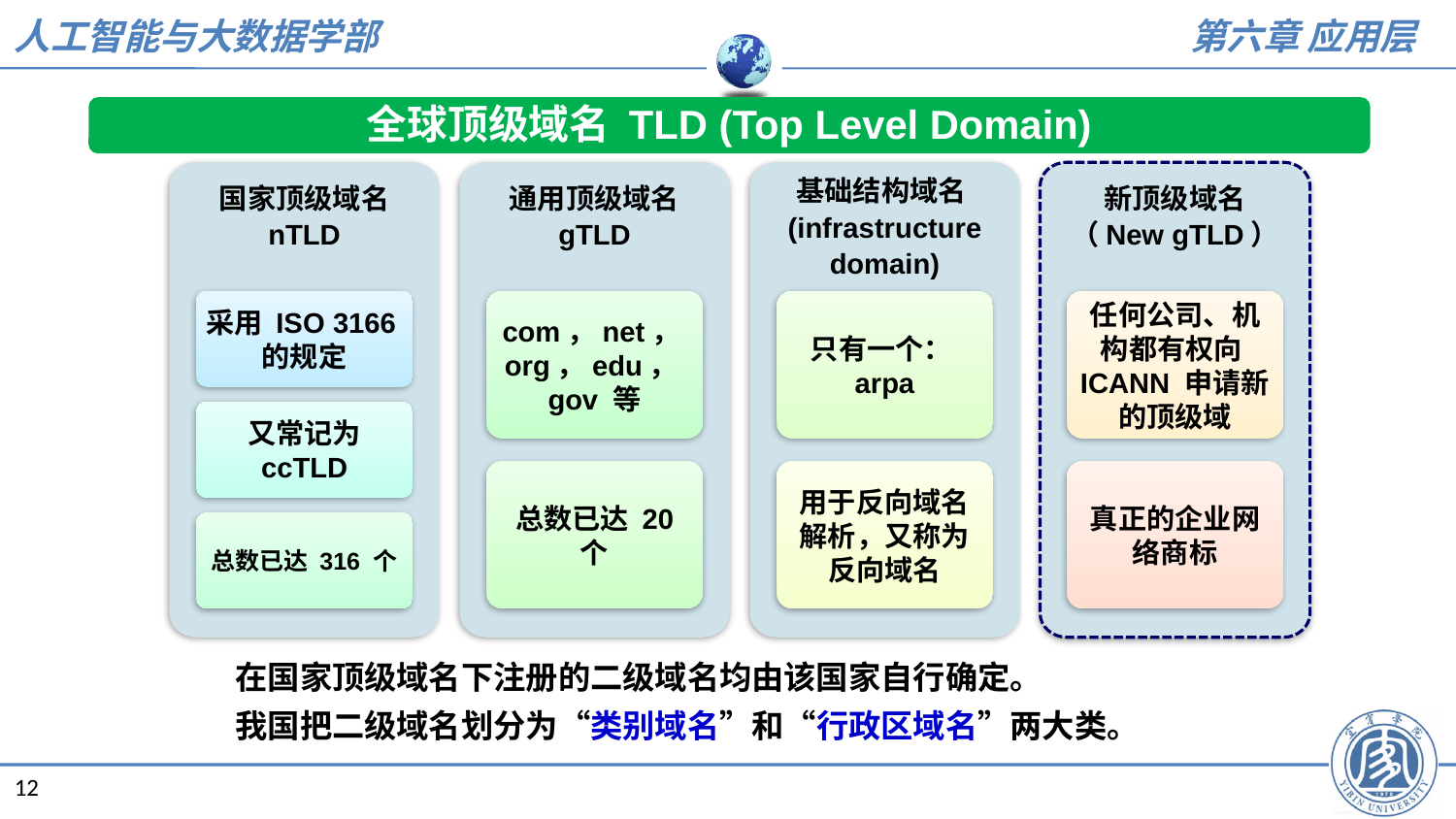

全球顶级域名 TLD (Top Level Domain)

国家顶级域名 nTLD
通用顶级域名 gTLD
基础结构域名(infrastructure domain)
采用 ISO 3166的规定
com，net，org，edu，gov 等
只有一个：arpa
又常记为 ccTLD
总数已达 20 个
用于反向域名解析，又称为反向域名
总数已达 316 个
新顶级域名
（New gTLD）
任何公司、机构都有权向ICANN 申请新的顶级域
真正的企业网络商标
在国家顶级域名下注册的二级域名均由该国家自行确定。
我国把二级域名划分为“类别域名”和“行政区域名”两大类。
12